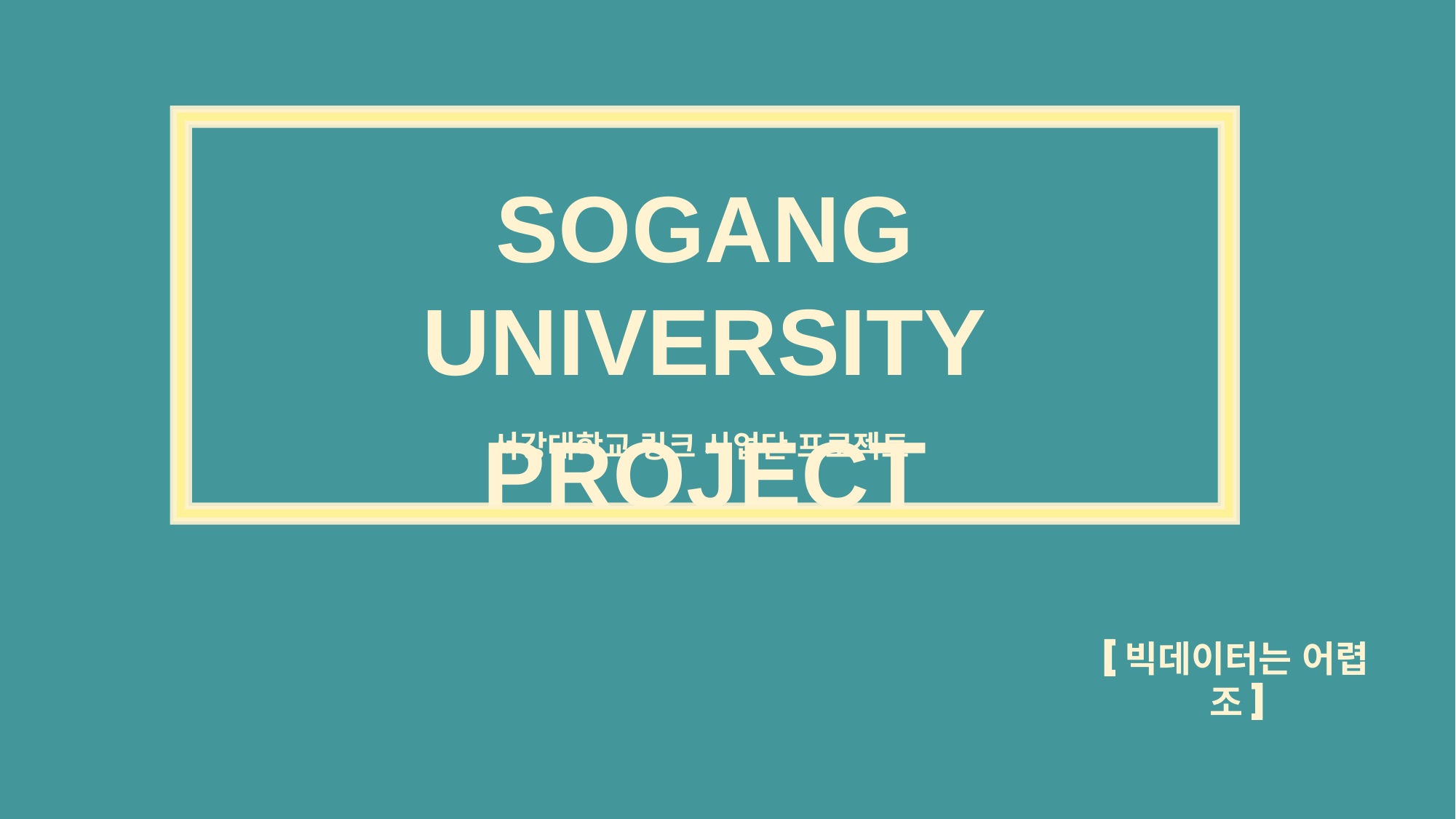

SOGANG UNIVERSITY

PROJECT
서강대학교 링크 사업단 프로젝트
[빅데이터는 어렵조]